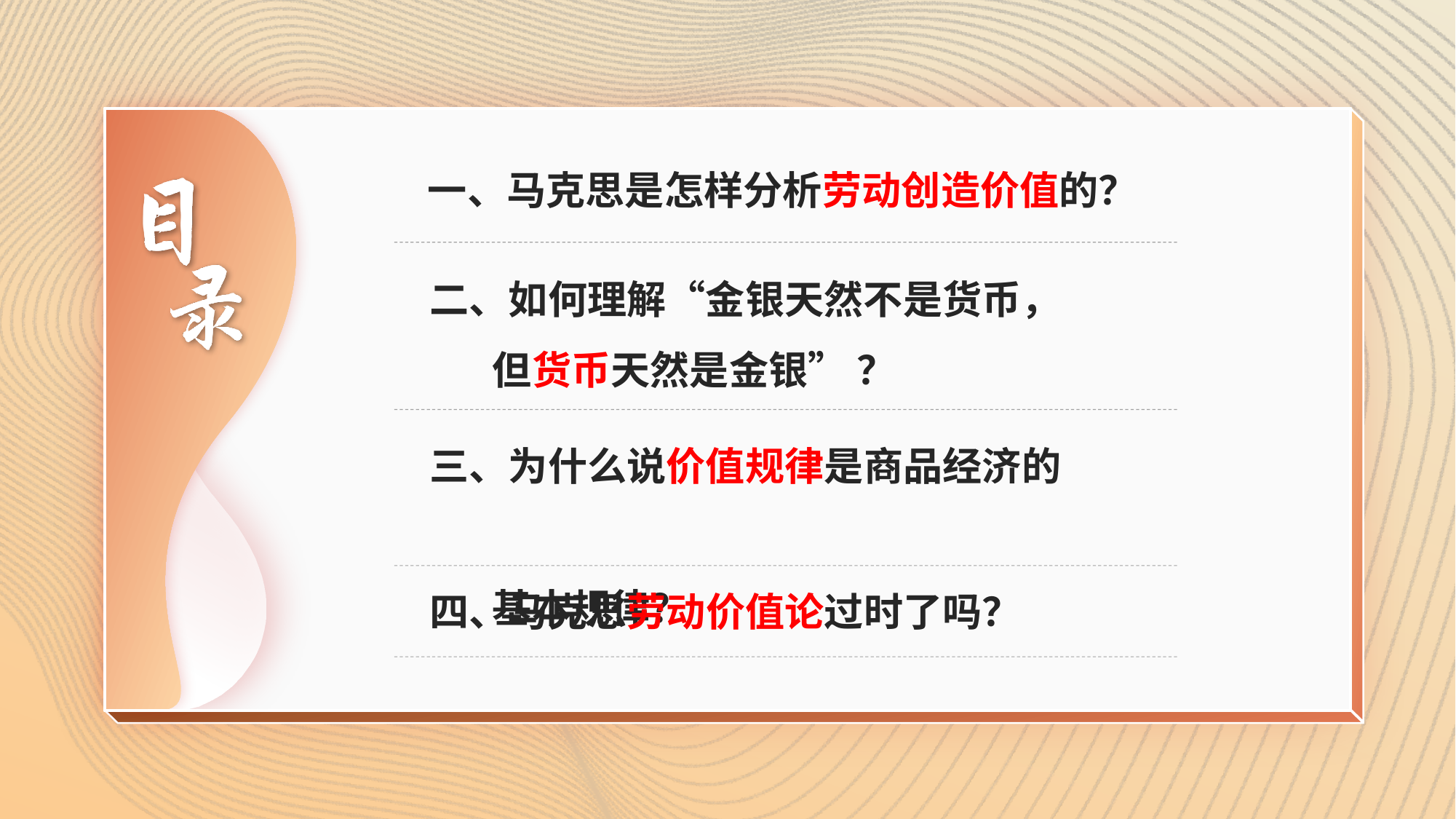

一、马克思是怎样分析劳动创造价值的？

二、如何理解“金银天然不是货币，
      但货币天然是金银” ？
三、为什么说价值规律是商品经济的
      基本规律？
四、马克思劳动价值论过时了吗？